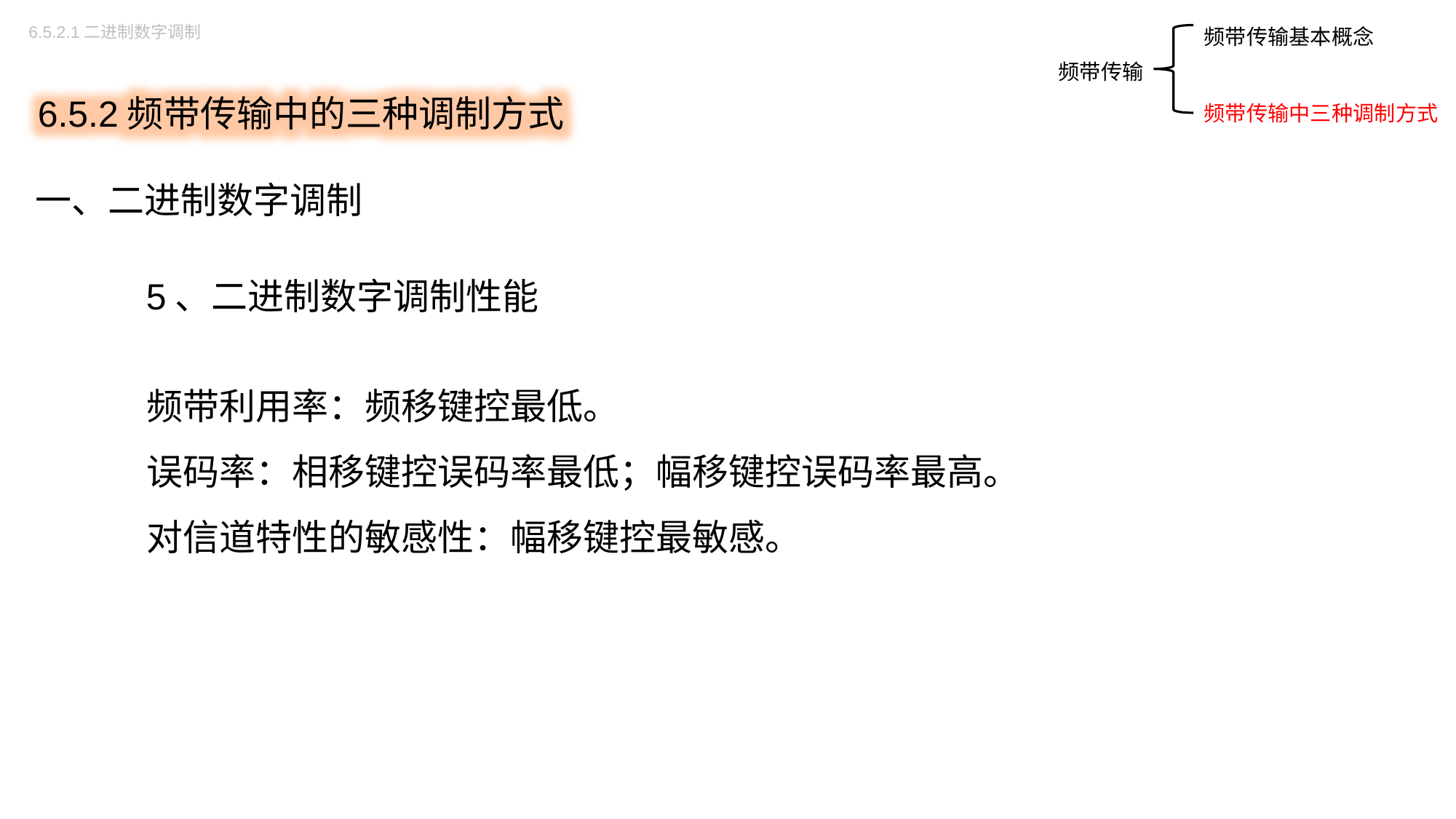

频带传输基本概念

频带传输中三种调制方式
6.5.2.1二进制数字调制

6.5.2频带传输中的三种调制方式
频带传输
一、二进制数字调制
5、二进制数字调制性能
频带利用率：频移键控最低。
误码率：相移键控误码率最低；幅移键控误码率最高。
对信道特性的敏感性：幅移键控最敏感。